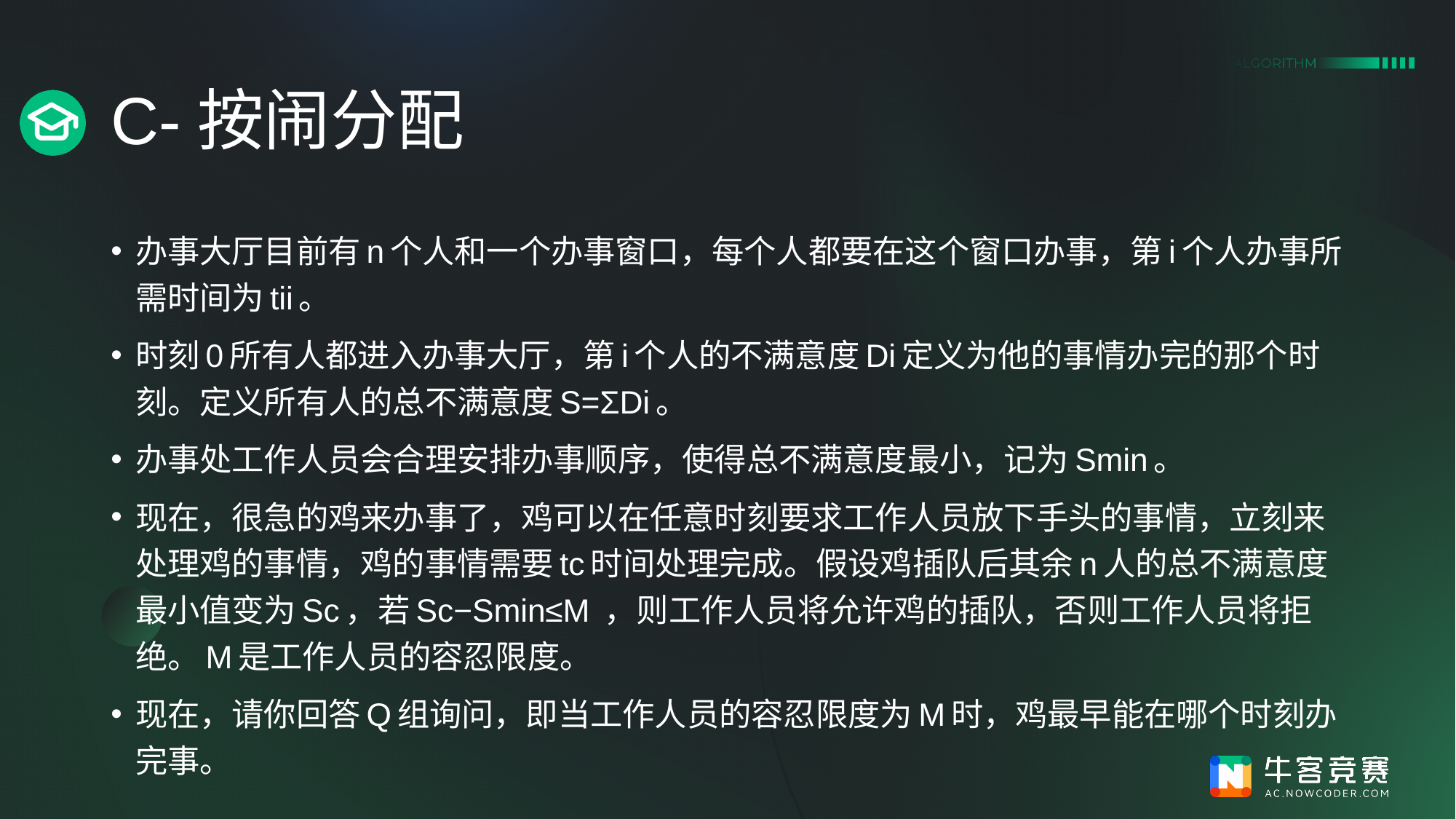

# C-按闹分配
办事大厅目前有n个人和一个办事窗口，每个人都要在这个窗口办事，第i个人办事所需时间为tii。
时刻0所有人都进入办事大厅，第i个人的不满意度Di定义为他的事情办完的那个时刻。定义所有人的总不满意度S=ΣDi。
办事处工作人员会合理安排办事顺序，使得总不满意度最小，记为Smin​。
现在，很急的鸡来办事了，鸡可以在任意时刻要求工作人员放下手头的事情，立刻来处理鸡的事情，鸡的事情需要tc​时间处理完成。假设鸡插队后其余n人的总不满意度最小值变为Sc​，若Sc−Smin≤M ，则工作人员将允许鸡的插队，否则工作人员将拒绝。M是工作人员的容忍限度。
现在，请你回答Q组询问，即当工作人员的容忍限度为M时，鸡最早能在哪个时刻办完事。